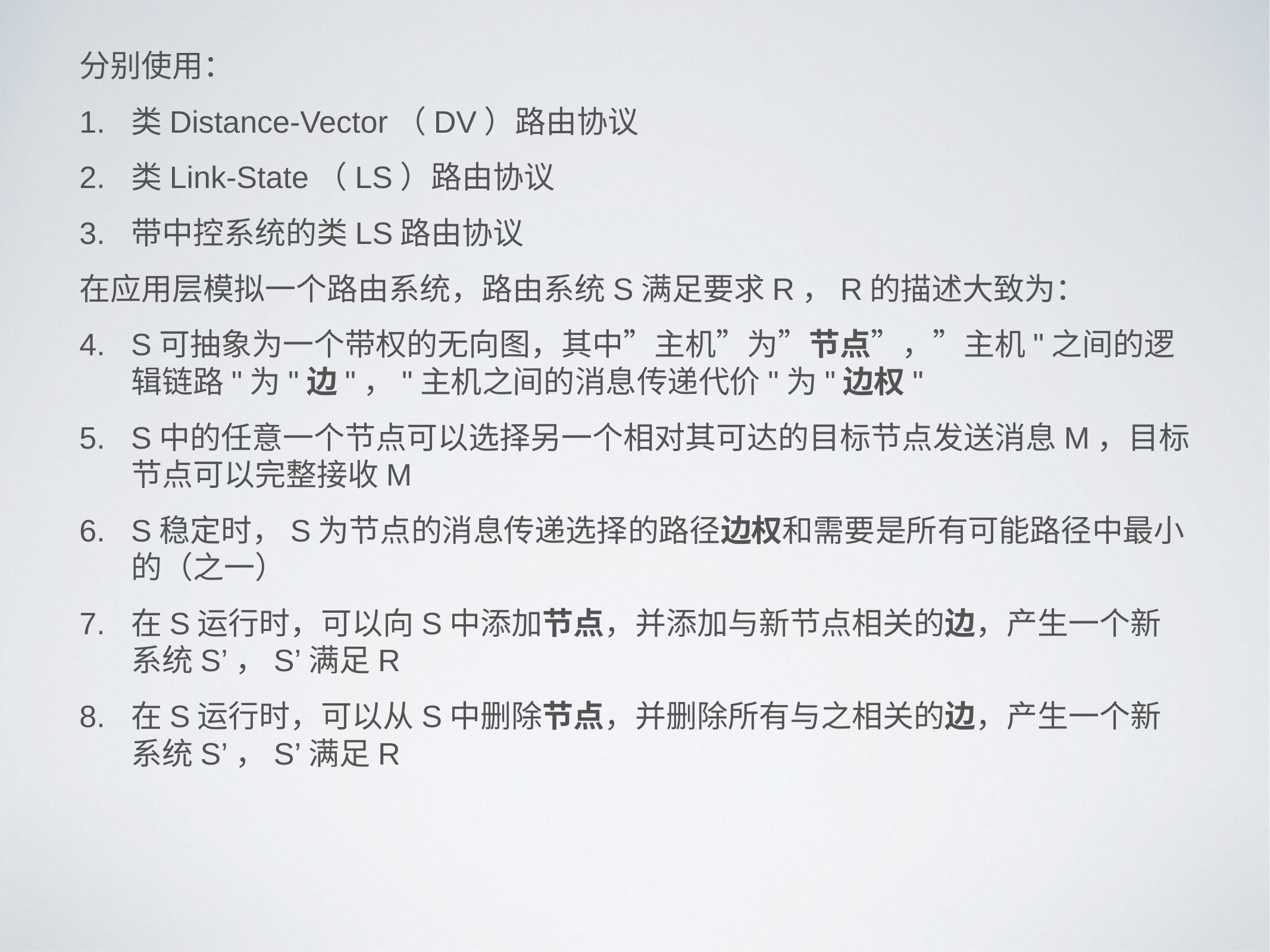

分别使用：
类Distance-Vector（DV）路由协议
类Link-State（LS）路由协议
带中控系统的类LS路由协议
在应用层模拟一个路由系统，路由系统S满足要求R，R的描述大致为：
S可抽象为一个带权的无向图，其中”主机”为”节点”，”主机"之间的逻辑链路"为"边"，"主机之间的消息传递代价"为"边权"
S中的任意一个节点可以选择另一个相对其可达的目标节点发送消息M，目标节点可以完整接收M
S稳定时，S为节点的消息传递选择的路径边权和需要是所有可能路径中最小的（之一）
在S运行时，可以向S中添加节点，并添加与新节点相关的边，产生一个新系统S’，S’满足R
在S运行时，可以从S中删除节点，并删除所有与之相关的边，产生一个新系统S’，S’满足R